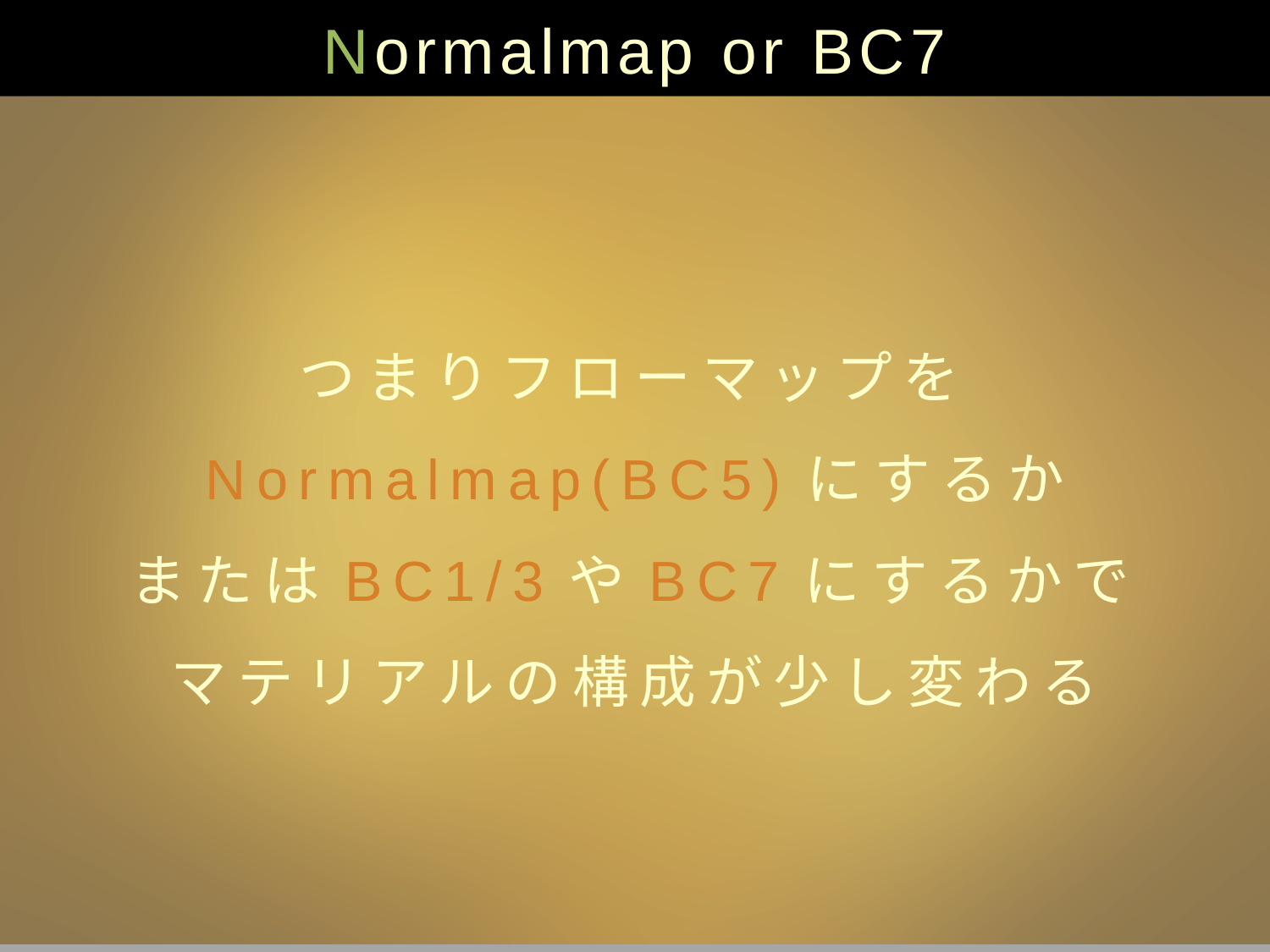

Normalmap or BC7
つまりフローマップを
Normalmap(BC5)にするか
またはBC1/3やBC7にするかで
マテリアルの構成が少し変わる